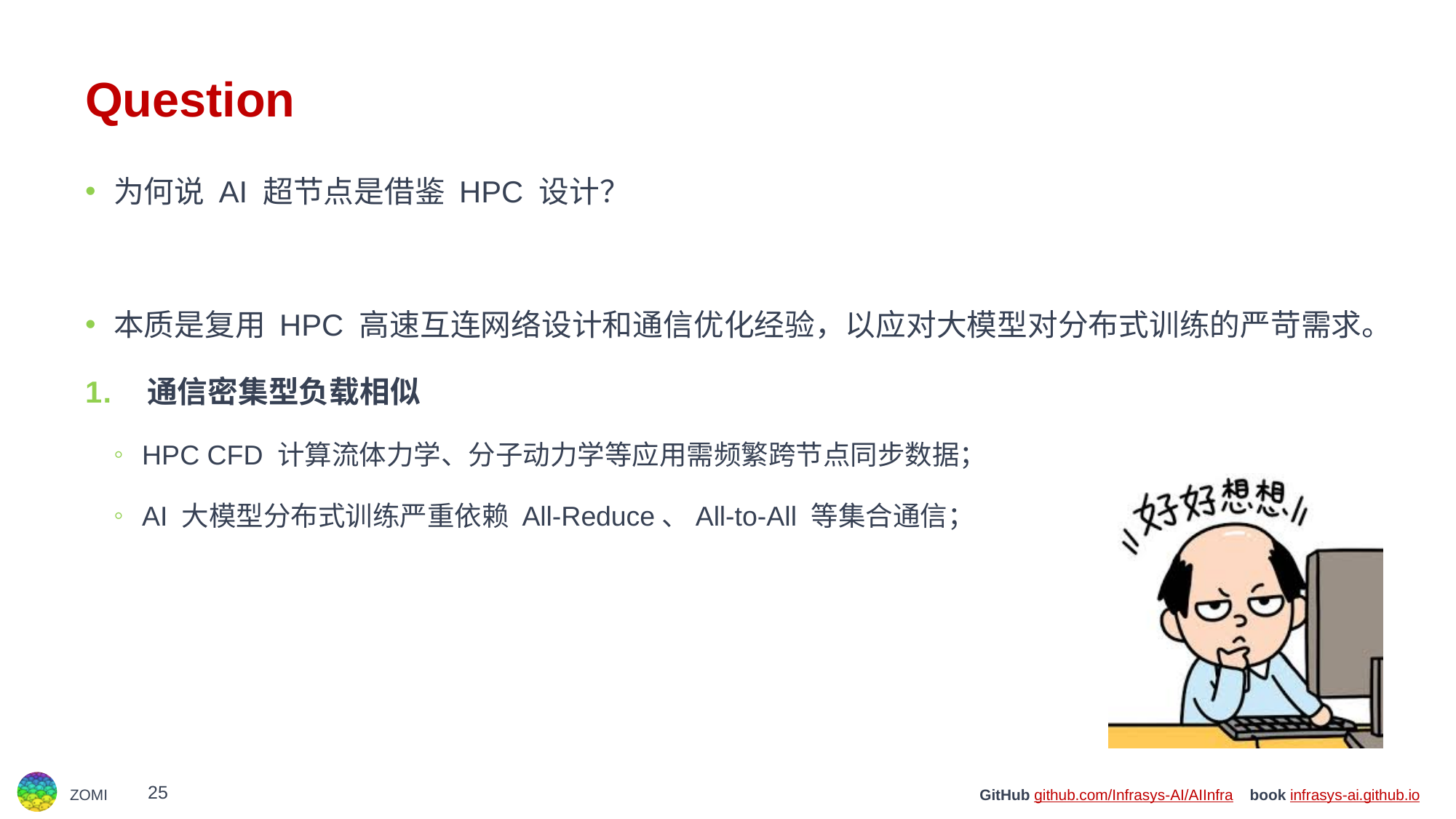

# Question
为何说 AI 超节点是借鉴 HPC 设计？

本质是复用 HPC 高速互连网络设计和通信优化经验，以应对大模型对分布式训练的严苛需求。
​​通信密集型负载相似
HPC CFD 计算流体力学、分子动力学等应用需频繁跨节点同步数据；
AI 大模型分布式训练严重依赖 ​​All-Reduce、All-to-All 等集合通信；